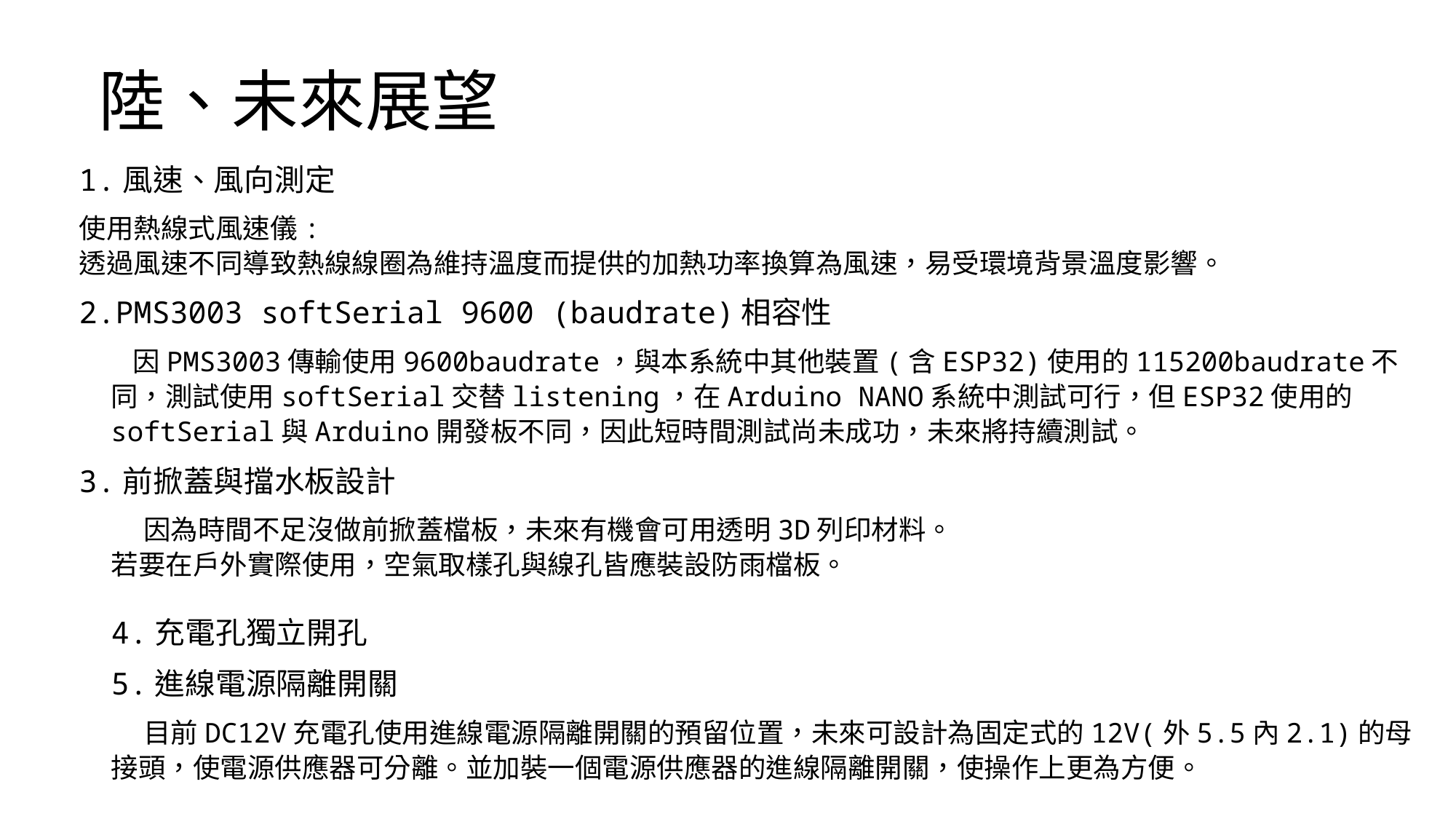

# 陸、未來展望
1.風速、風向測定
使用熱線式風速儀:
透過風速不同導致熱線線圈為維持溫度而提供的加熱功率換算為風速，易受環境背景溫度影響。
2.PMS3003 softSerial 9600 (baudrate)相容性
因PMS3003傳輸使用9600baudrate，與本系統中其他裝置(含ESP32)使用的115200baudrate不同，測試使用softSerial交替listening，在Arduino NANO系統中測試可行，但ESP32使用的softSerial與Arduino開發板不同，因此短時間測試尚未成功，未來將持續測試。
3.前掀蓋與擋水板設計
因為時間不足沒做前掀蓋檔板，未來有機會可用透明3D列印材料。
若要在戶外實際使用，空氣取樣孔與線孔皆應裝設防雨檔板。
4.充電孔獨立開孔
5.進線電源隔離開關
目前DC12V充電孔使用進線電源隔離開關的預留位置，未來可設計為固定式的12V(外5.5內2.1)的母接頭，使電源供應器可分離。並加裝一個電源供應器的進線隔離開關，使操作上更為方便。